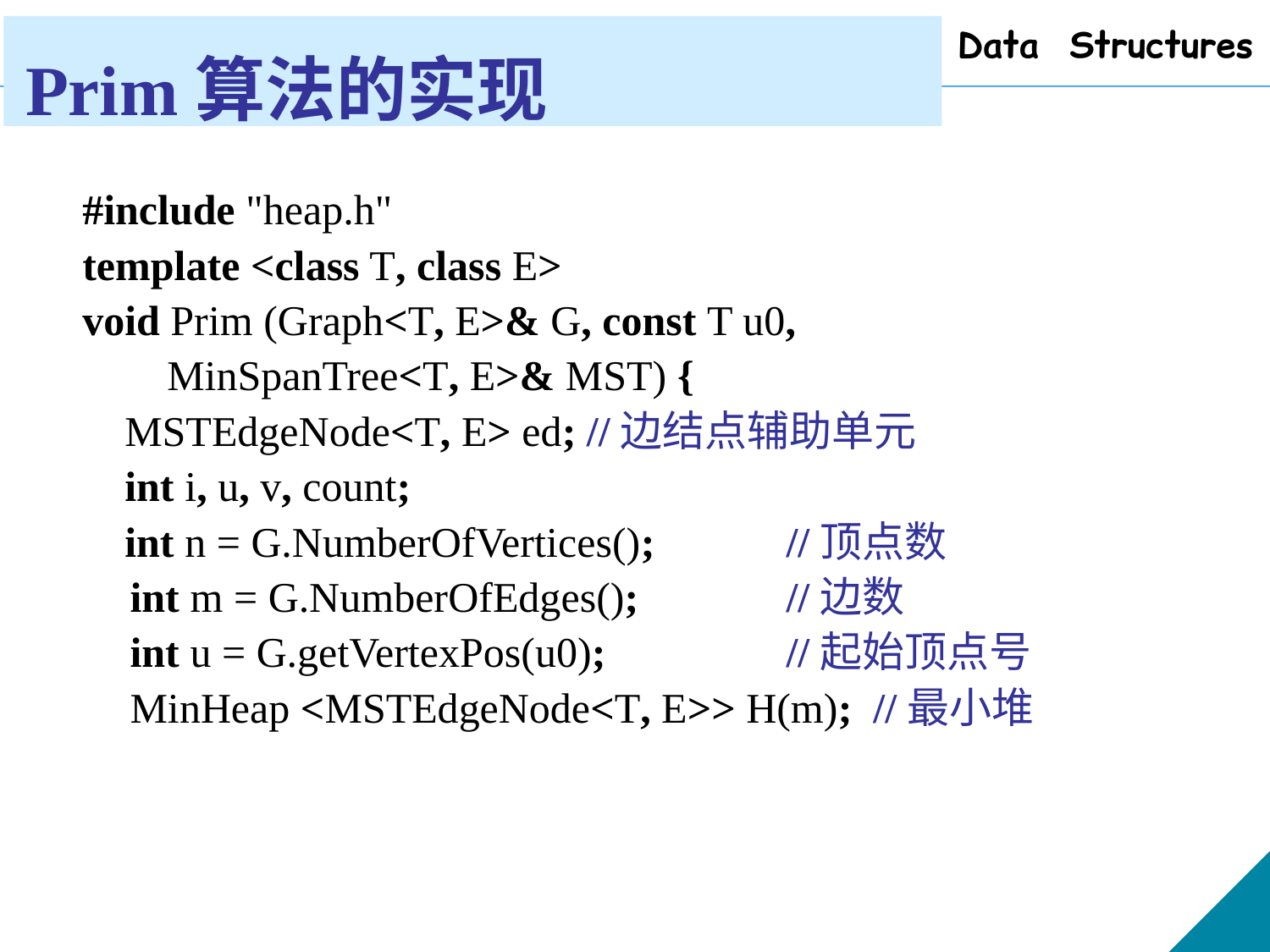

Prim算法的实现
#include "heap.h"
template <class T, class E>
void Prim (Graph<T, E>& G, const T u0,
        MinSpanTree<T, E>& MST) {
    MSTEdgeNode<T, E> ed; //边结点辅助单元
    int i, u, v, count;
    int n = G.NumberOfVertices();	  //顶点数
   	int m = G.NumberOfEdges();	  //边数
	int u = G.getVertexPos(u0);		  //起始顶点号
	MinHeap <MSTEdgeNode<T, E>> H(m);  //最小堆